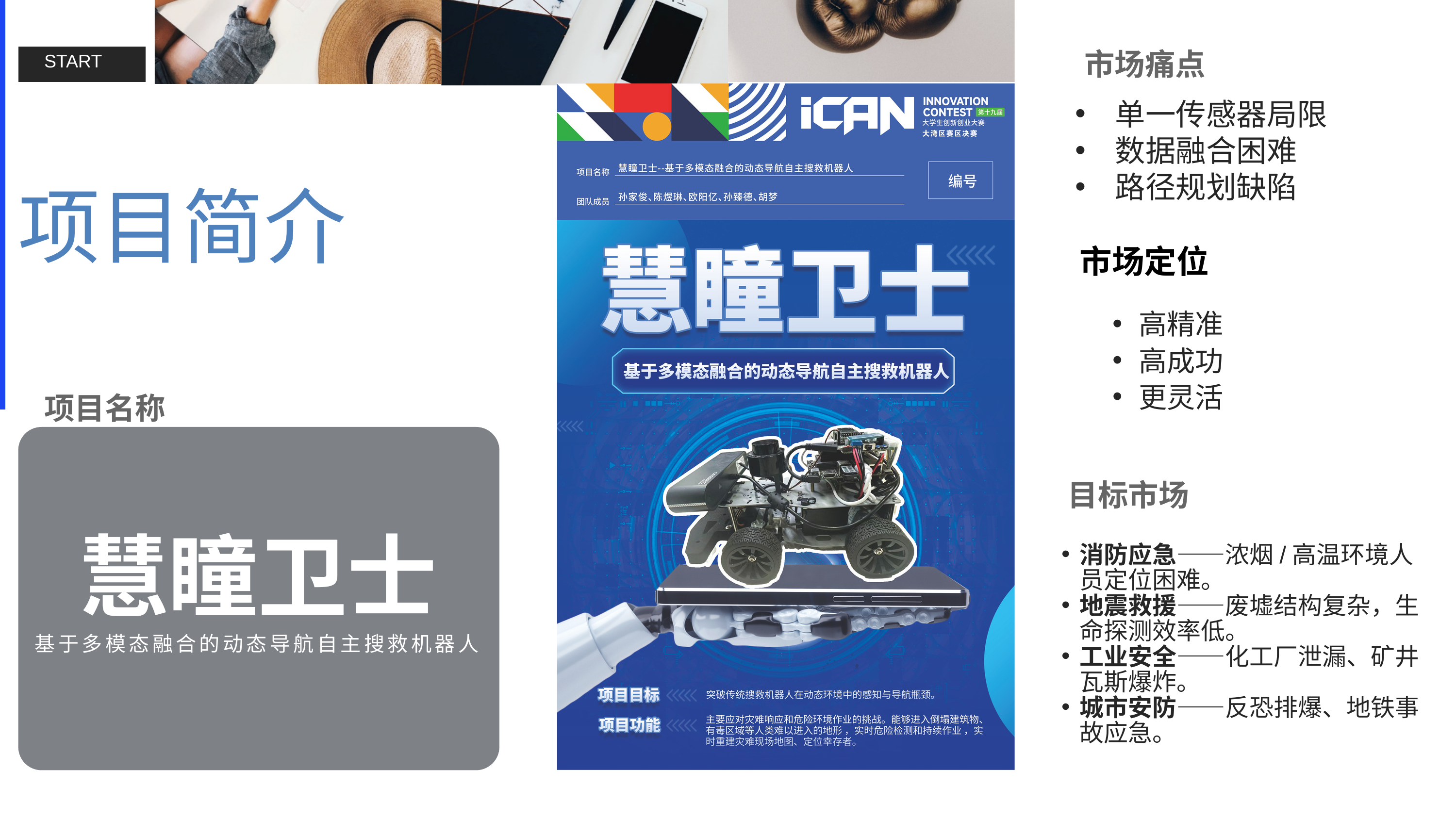

市场痛点

START→

 单一传感器局限
 数据融合困难
 路径规划缺陷

项目简介
e7d195523061f1c03a90ee8e42cb24248e56383cd534985688F9F494128731F165EE95AB4B0C0A38076AAEA07667B1565C446FC45FF01DFB0E885BCDBDF3A284F3DB14DA61DD97F0BAB2E6C668FB4931972B188F3D7CE0CF23696CEF5693A64D53C8FB1F0925ED8BBF9C215EAD4326740F00D499DB15BFCD5E15A56FD8CC2D4B1F17509DE0C17F06617875BF3885BF1D
市场定位
高精准
高成功
更灵活
项目名称

目标市场
慧瞳卫士

基于多模态融合的动态导航自主搜救机器人

消防应急——浓烟/高温环境人员定位困难。
地震救援——废墟结构复杂，生命探测效率低。
工业安全——化工厂泄漏、矿井瓦斯爆炸。
城市安防——反恐排爆、地铁事故应急。